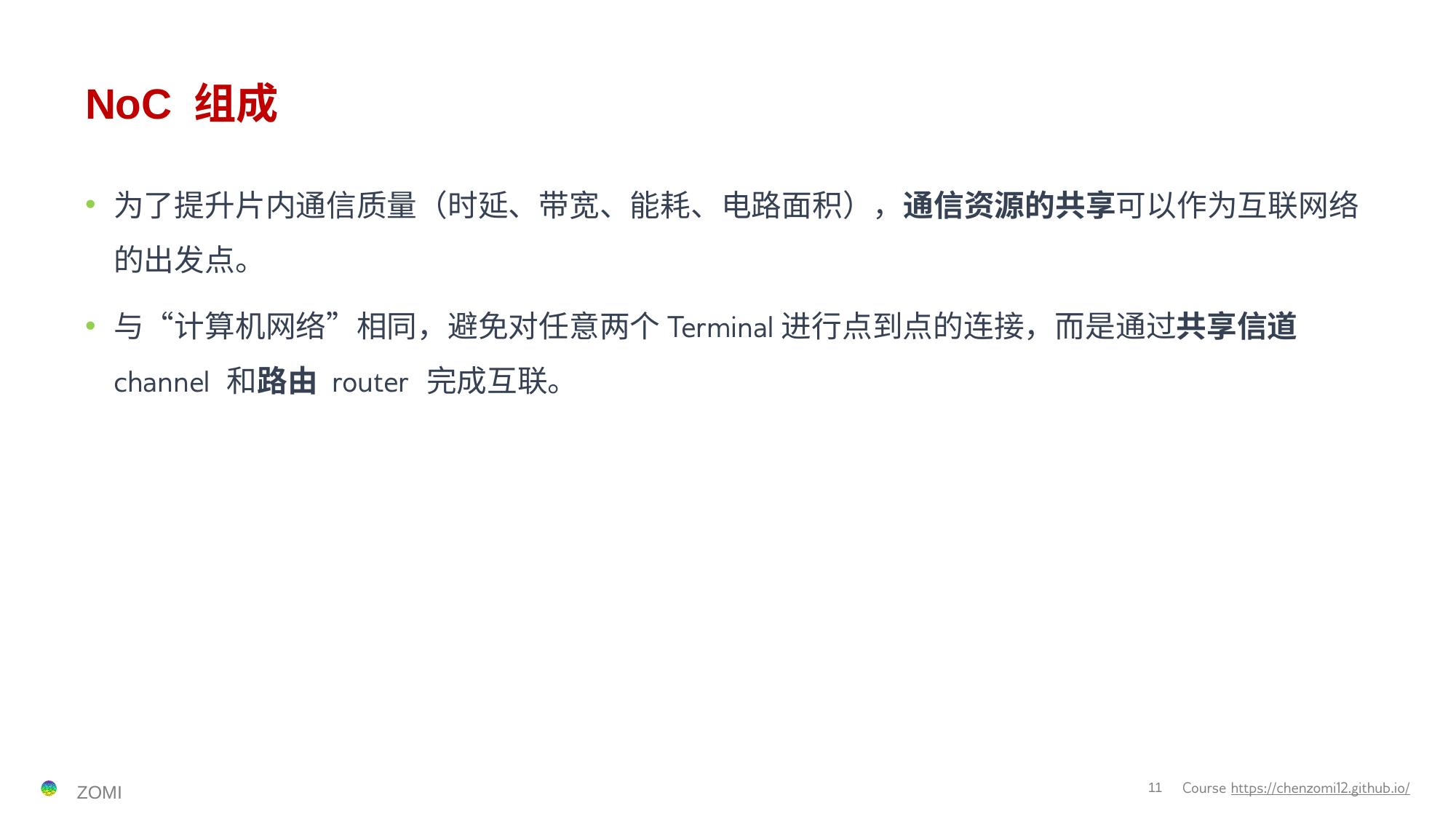

# NoC 组成
为了提升片内通信质量（时延、带宽、能耗、电路面积），通信资源的共享可以作为互联网络的出发点。
与“计算机网络”相同，避免对任意两个Terminal进行点到点的连接，而是通过共享信道 channel 和路由 router 完成互联。